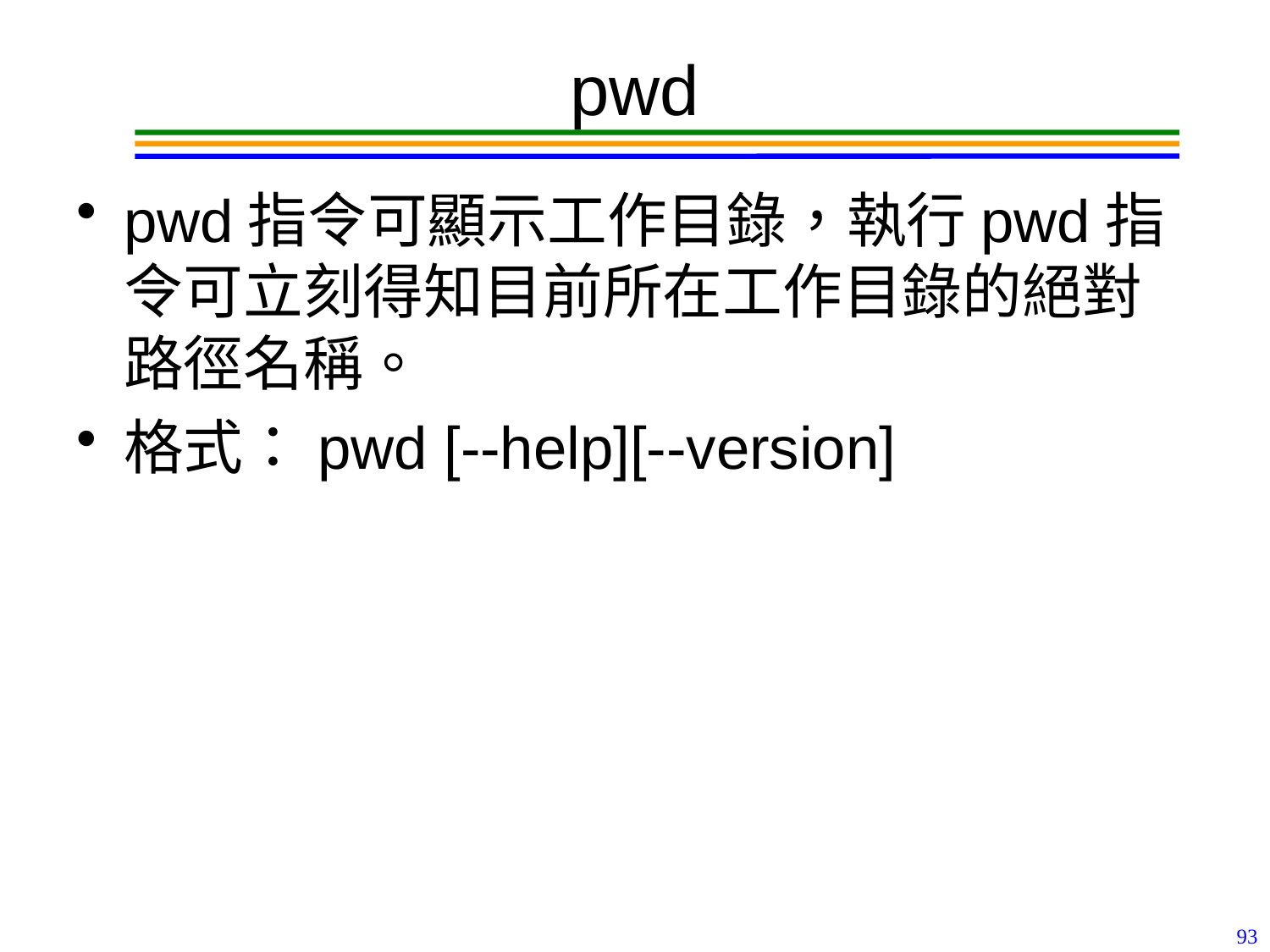

# pwd
pwd指令可顯示工作目錄，執行pwd指令可立刻得知目前所在工作目錄的絕對路徑名稱。
格式：pwd [--help][--version]
93